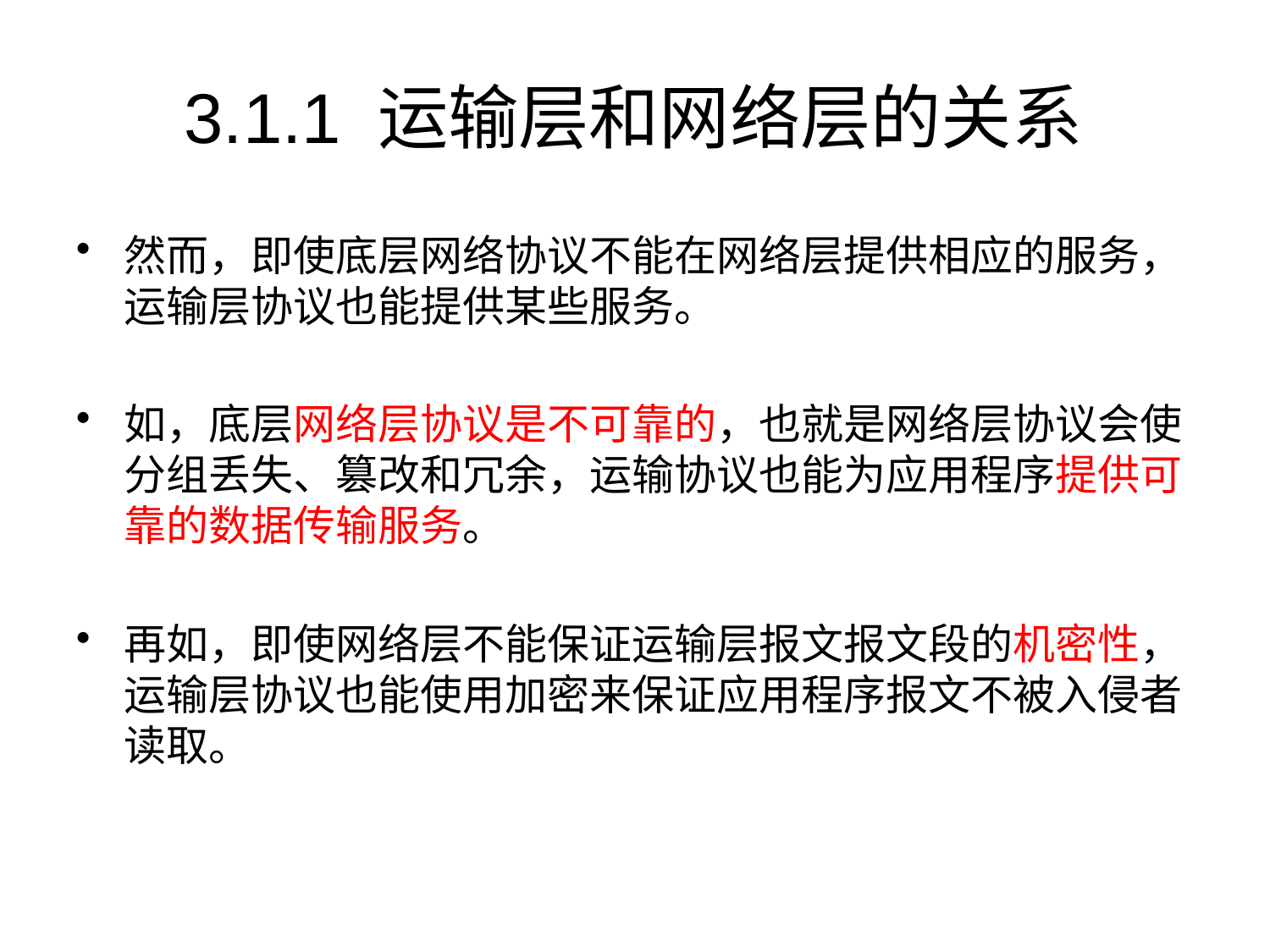

# 3.1.1 运输层和网络层的关系
然而，即使底层网络协议不能在网络层提供相应的服务，运输层协议也能提供某些服务。

如，底层网络层协议是不可靠的，也就是网络层协议会使分组丢失、篡改和冗余，运输协议也能为应用程序提供可靠的数据传输服务。

再如，即使网络层不能保证运输层报文报文段的机密性，运输层协议也能使用加密来保证应用程序报文不被入侵者读取。